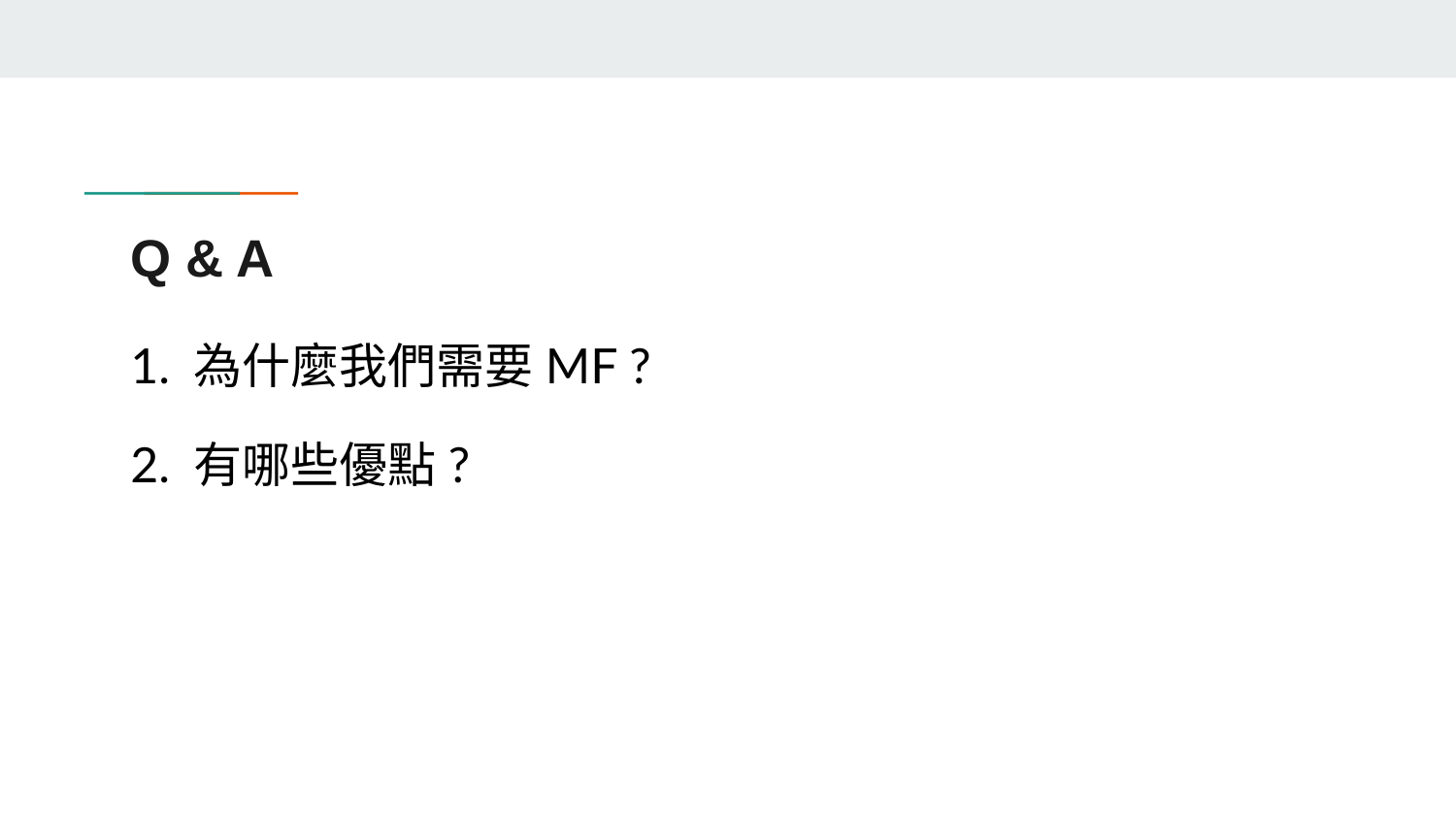

# Q & A
1. 為什麼我們需要MF ?
2. 有哪些優點?